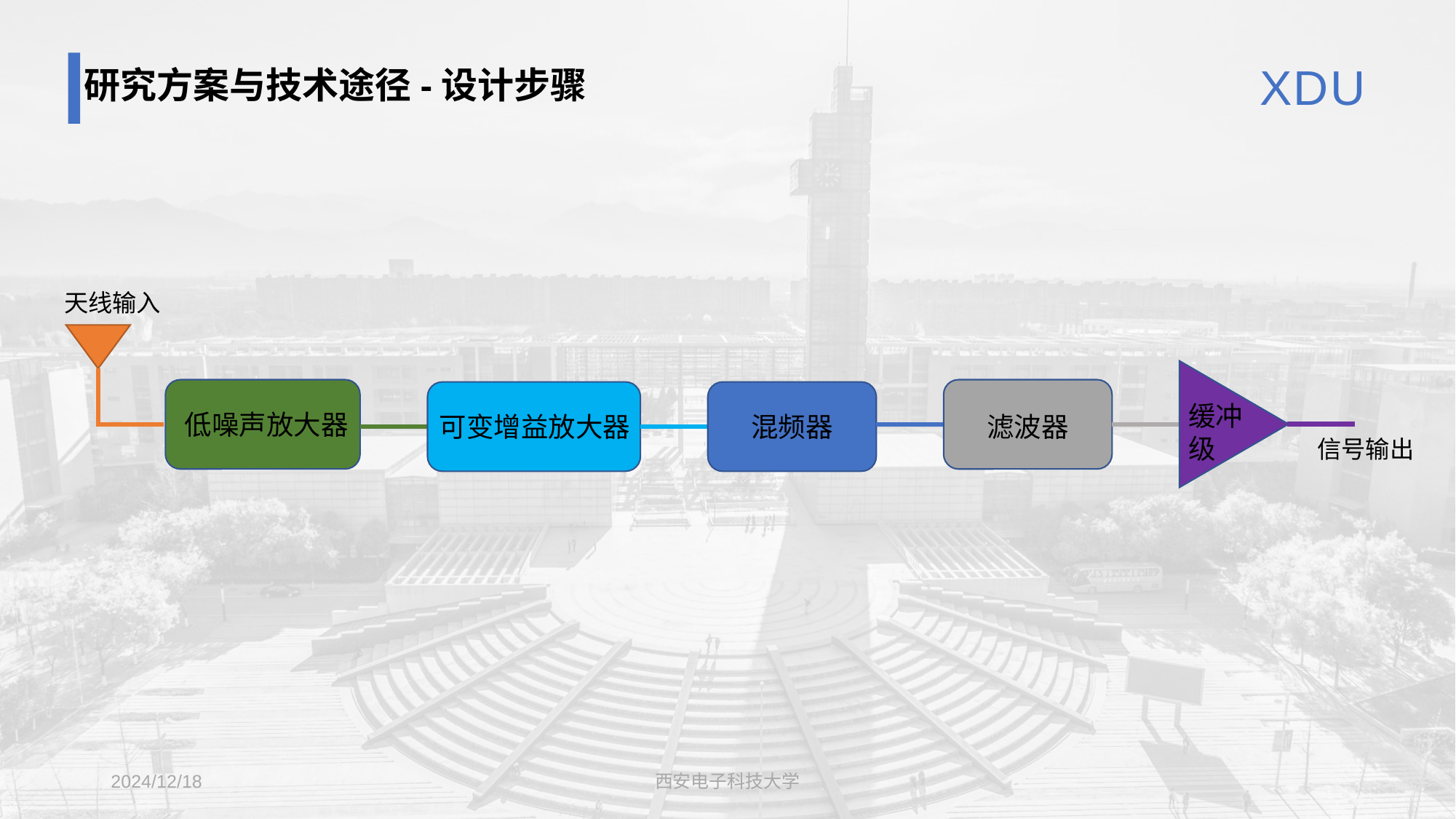

研究方案与技术途径-设计步骤
天线输入

缓冲级
低噪声放大器
混频器
滤波器
可变增益放大器
信号输出
2024/12/18
西安电子科技大学